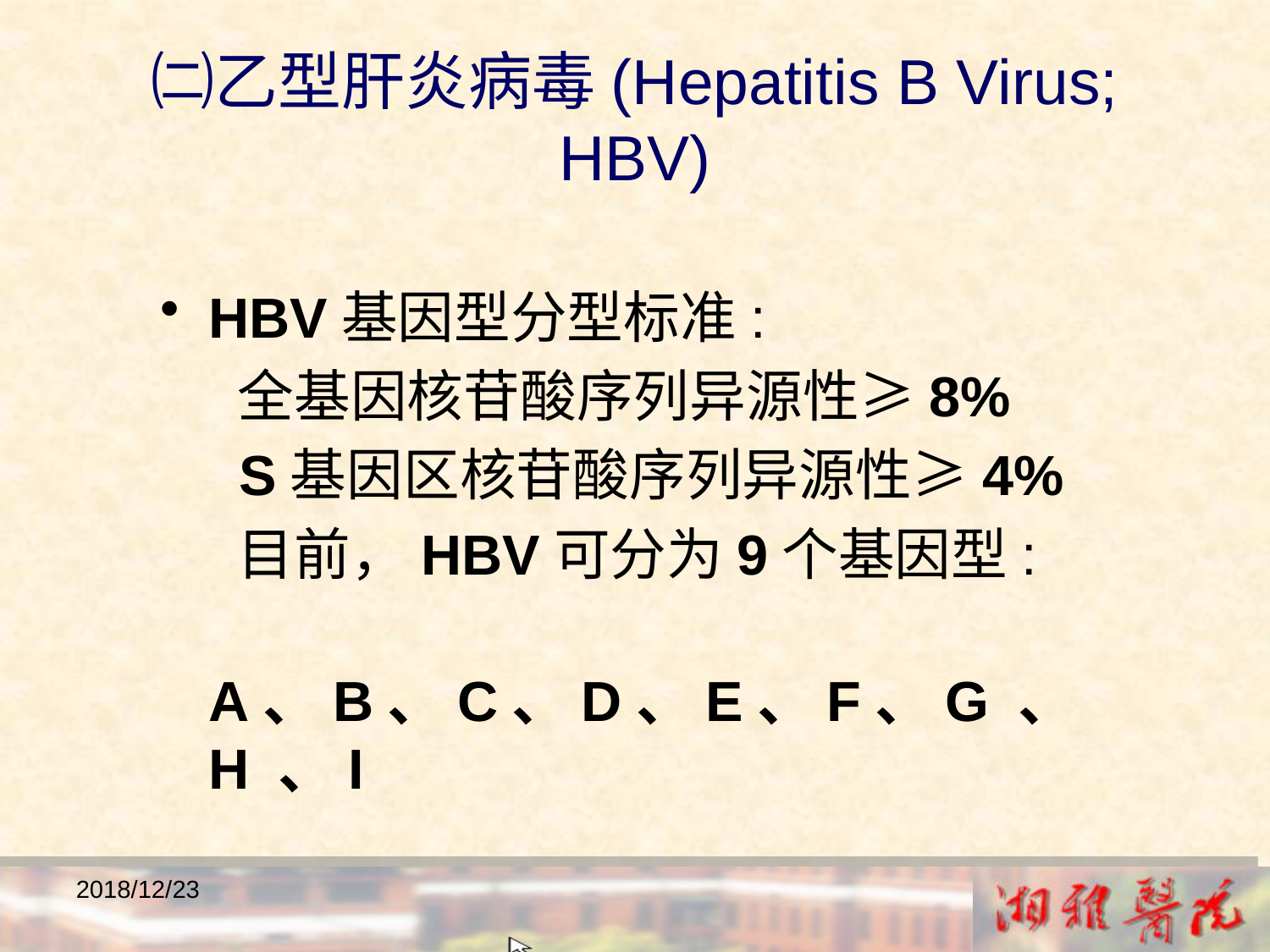

㈡乙型肝炎病毒(Hepatitis B Virus; HBV)
HBV基因型分型标准:
     全基因核苷酸序列异源性≥8%
     S基因区核苷酸序列异源性≥4%
     目前，HBV可分为9个基因型:
      A、B、C、D、E、F、G 、H 、I

2018/12/23